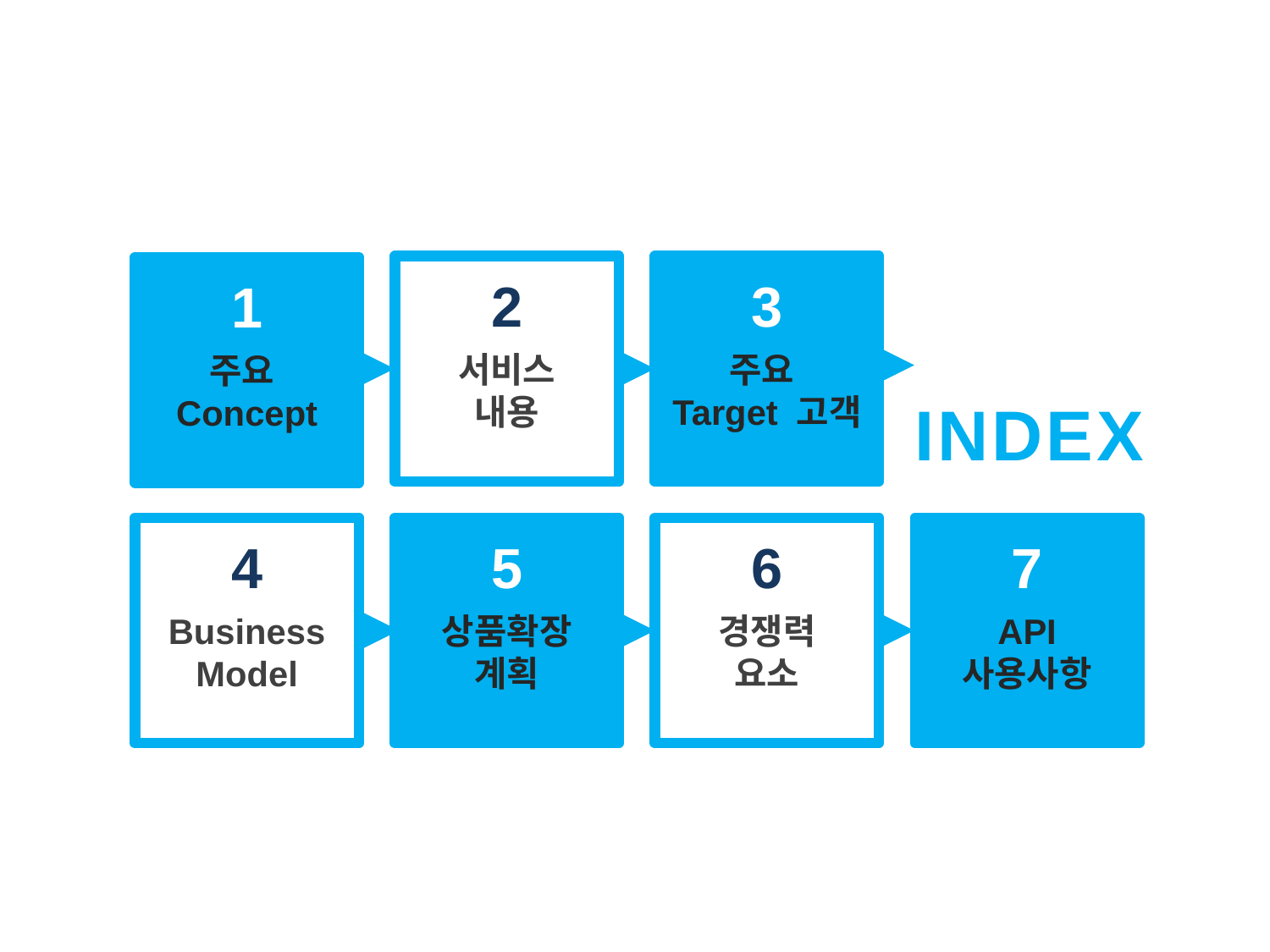

서비스
내용
2

주요
Target 고객
3

주요
Concept
1

INDEX

Business
Model
4

상품확장
계획
5

경쟁력
요소
6

API
사용사항
7